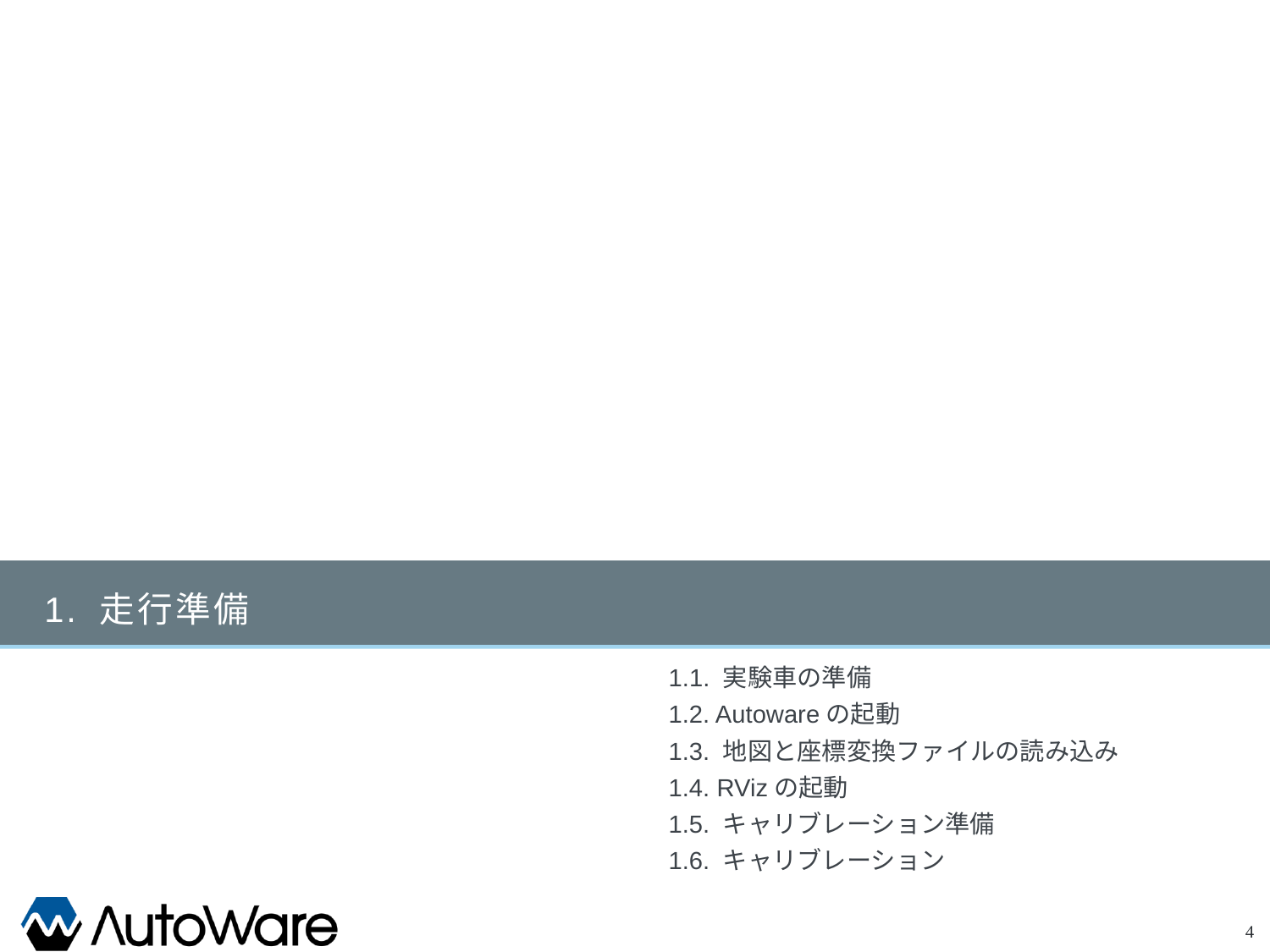

# 1. 走行準備
1.1. 実験車の準備
1.2. Autowareの起動
1.3. 地図と座標変換ファイルの読み込み
1.4. RVizの起動
1.5. キャリブレーション準備
1.6. キャリブレーション
4